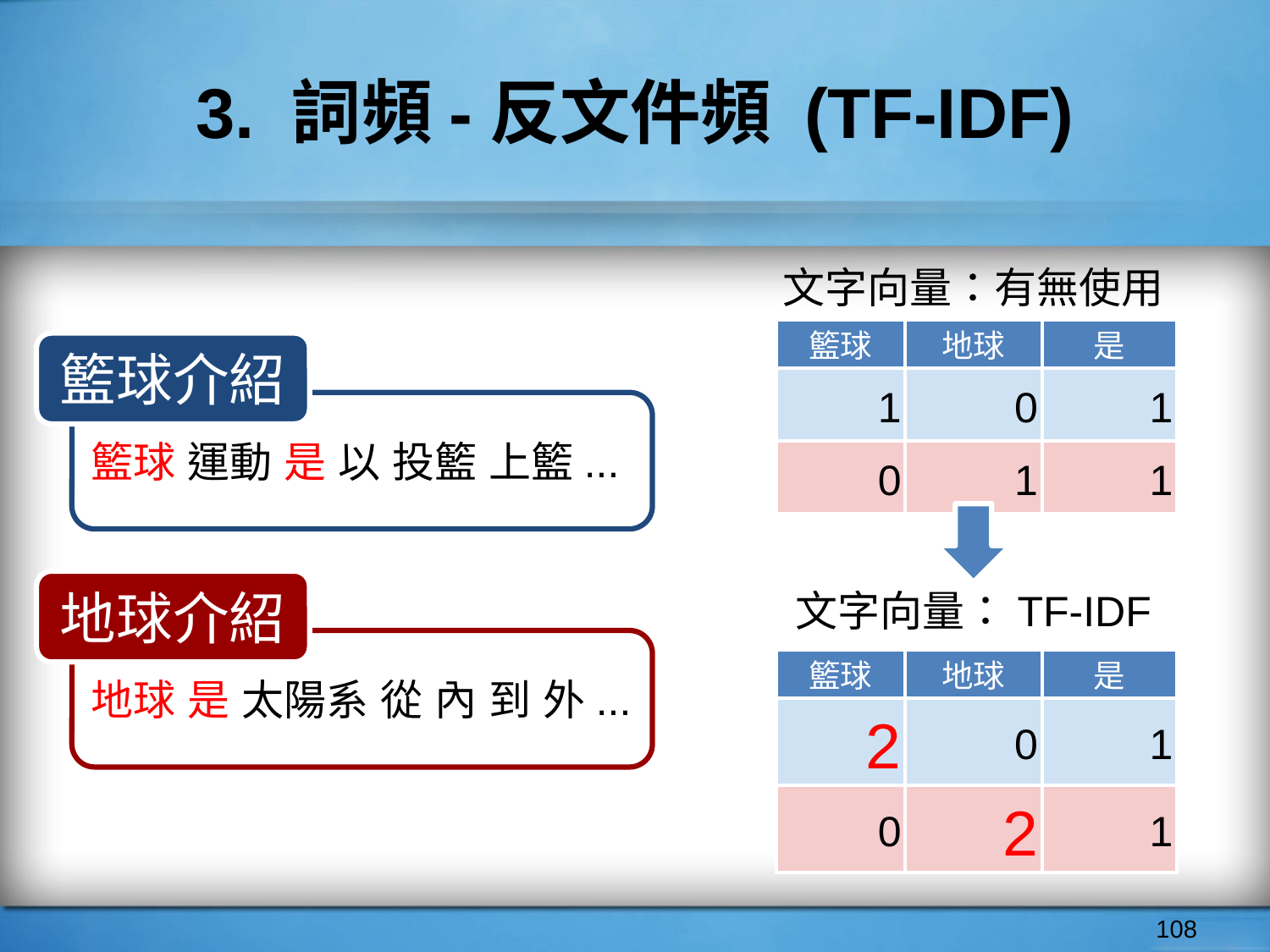

3. 詞頻-反文件頻 (TF-IDF)
文字向量：有無使用
| 籃球 | 地球 | 是 |
| --- | --- | --- |
| 1 | 0 | 1 |
| 0 | 1 | 1 |
籃球介紹
籃球 運動 是 以 投籃 上籃...

地球介紹
文字向量：TF-IDF
地球 是 太陽系 從 內 到 外...
| 籃球 | 地球 | 是 |
| --- | --- | --- |
| 2 | 0 | 1 |
| 0 | 2 | 1 |
108